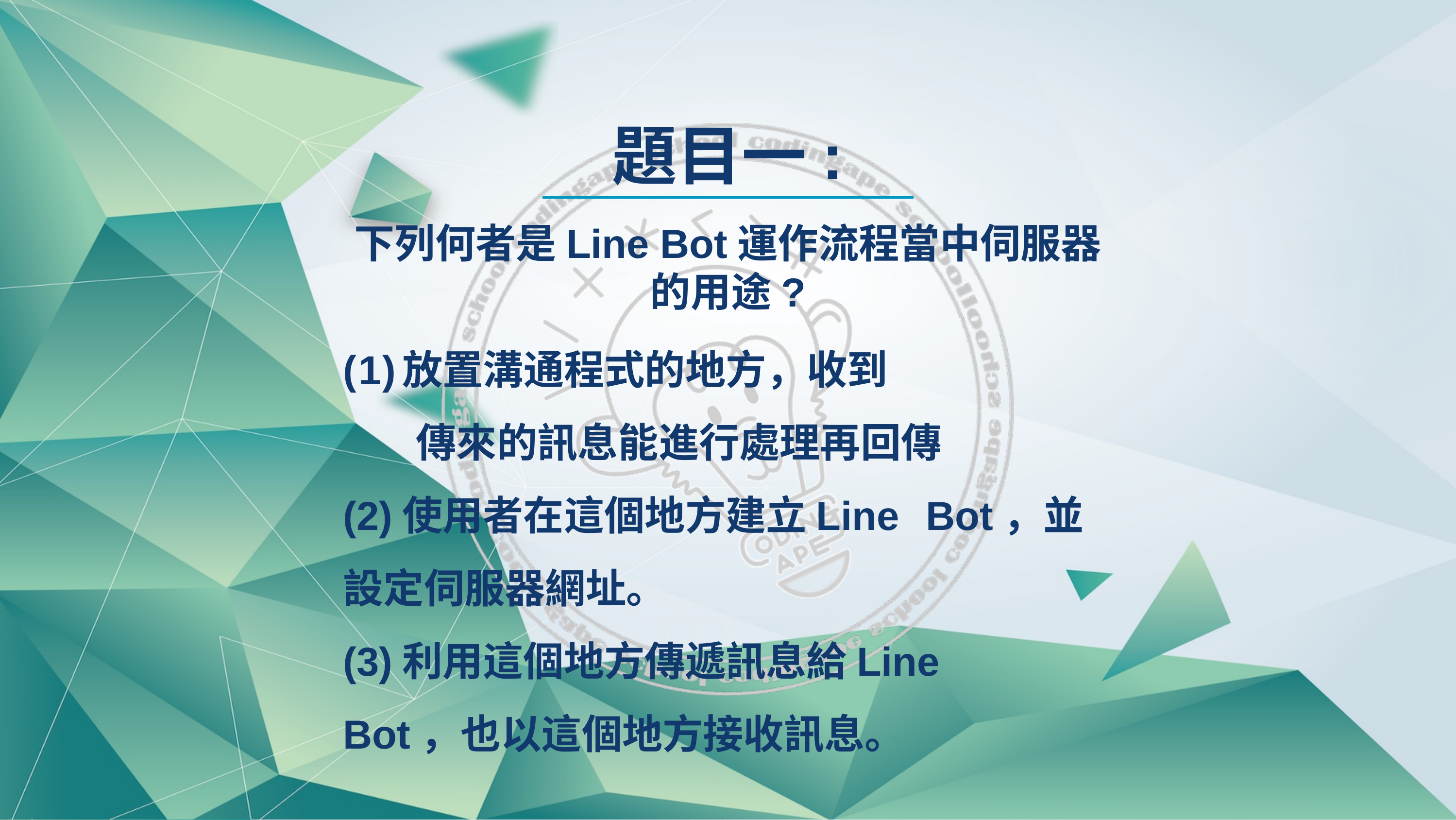

題目一:
下列何者是Line Bot運作流程當中伺服器的用途?
放置溝通程式的地方，收到
	傳來的訊息能進行處理再回傳
(2)使用者在這個地方建立Line 	Bot，並設定伺服器網址。
(3)利用這個地方傳遞訊息給Line 	Bot，也以這個地方接收訊息。